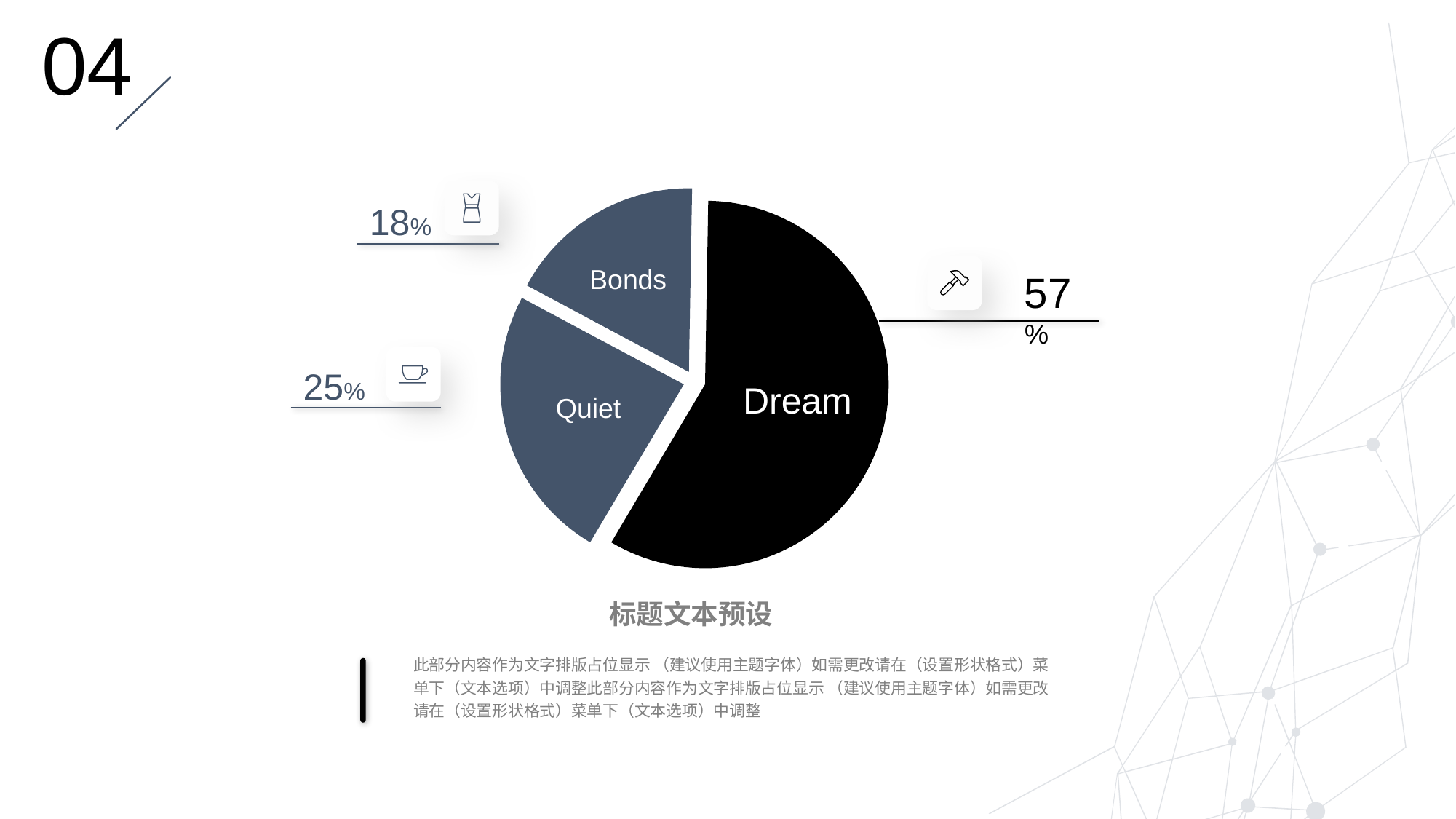

04

### Chart

| Category | 销售额 |
|---|---|
| 第一季度 | 0.6 |
| 第二季度 | 0.25 |
| 第三季度 | 0.18 |

18%

Bonds
57%

25%
Dream
Quiet
标题文本预设
此部分内容作为文字排版占位显示 （建议使用主题字体）如需更改请在（设置形状格式）菜单下（文本选项）中调整此部分内容作为文字排版占位显示 （建议使用主题字体）如需更改请在（设置形状格式）菜单下（文本选项）中调整